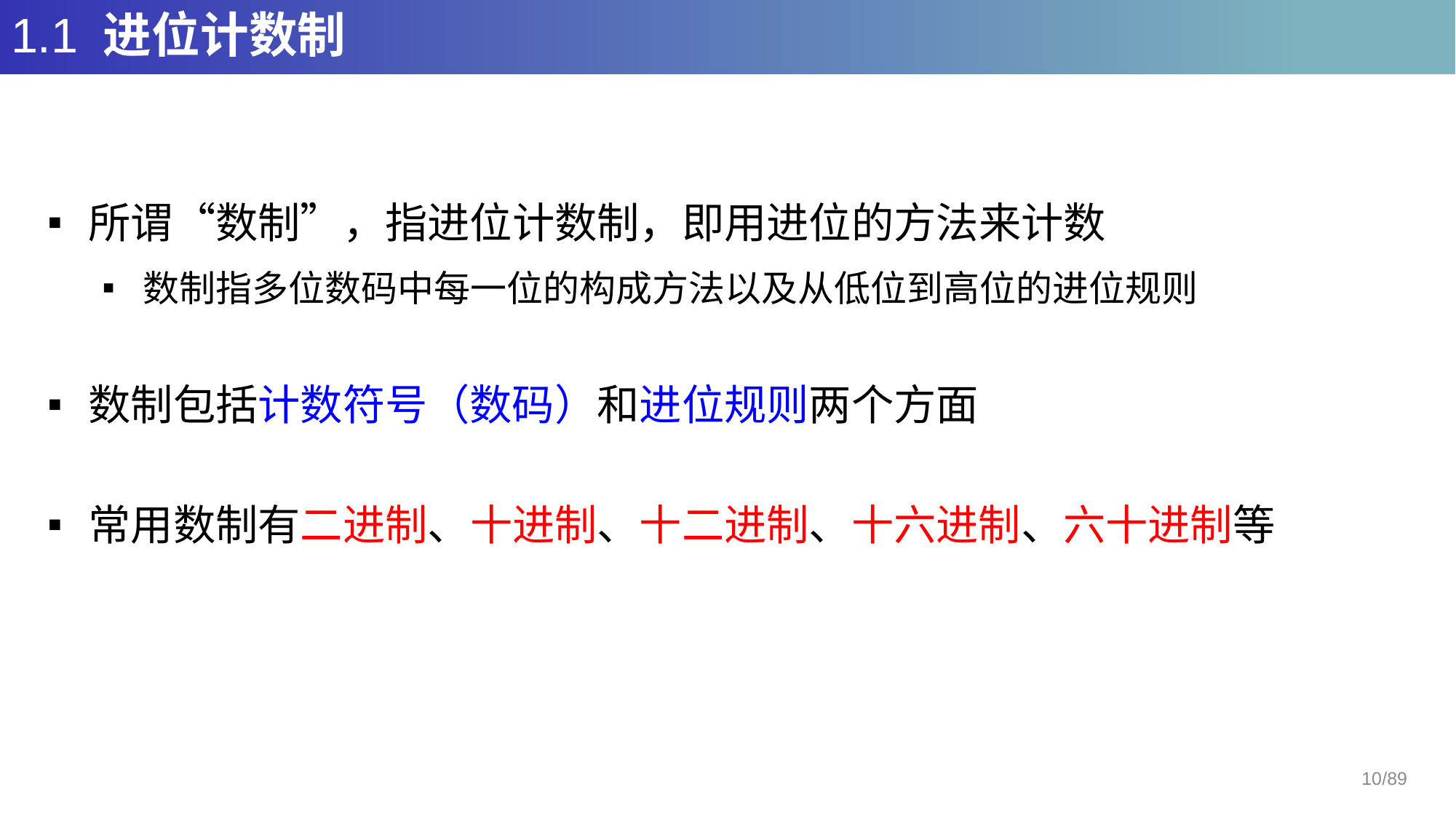

# 1.1 进位计数制
所谓“数制”，指进位计数制，即用进位的方法来计数
数制指多位数码中每一位的构成方法以及从低位到高位的进位规则
数制包括计数符号（数码）和进位规则两个方面
常用数制有二进制、十进制、十二进制、十六进制、六十进制等
10/89